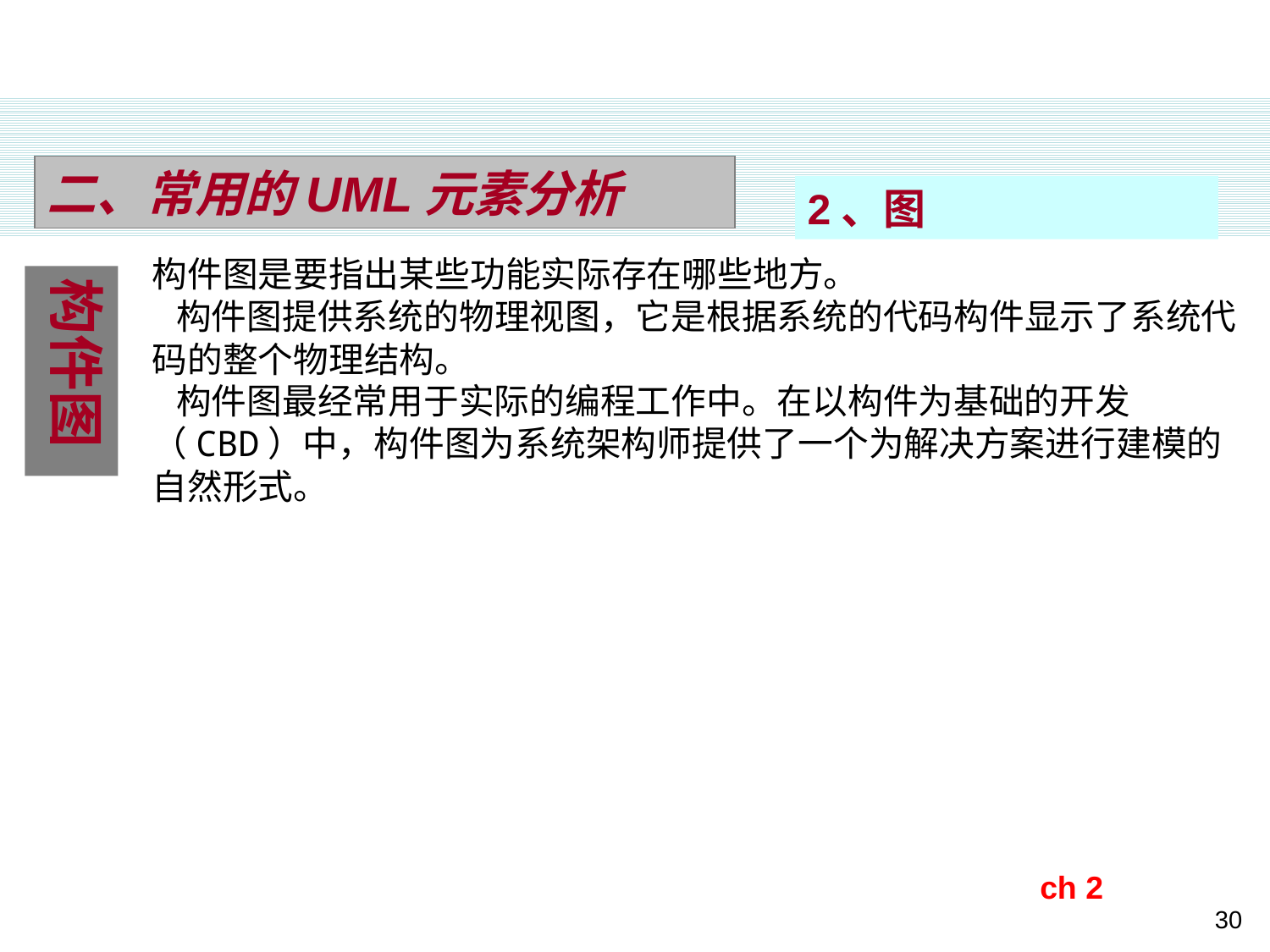

二、常用的UML元素分析
2、图
构件图是要指出某些功能实际存在哪些地方。
  构件图提供系统的物理视图，它是根据系统的代码构件显示了系统代码的整个物理结构。
  构件图最经常用于实际的编程工作中。在以构件为基础的开发（CBD）中，构件图为系统架构师提供了一个为解决方案进行建模的自然形式。
构件图
ch 2
30